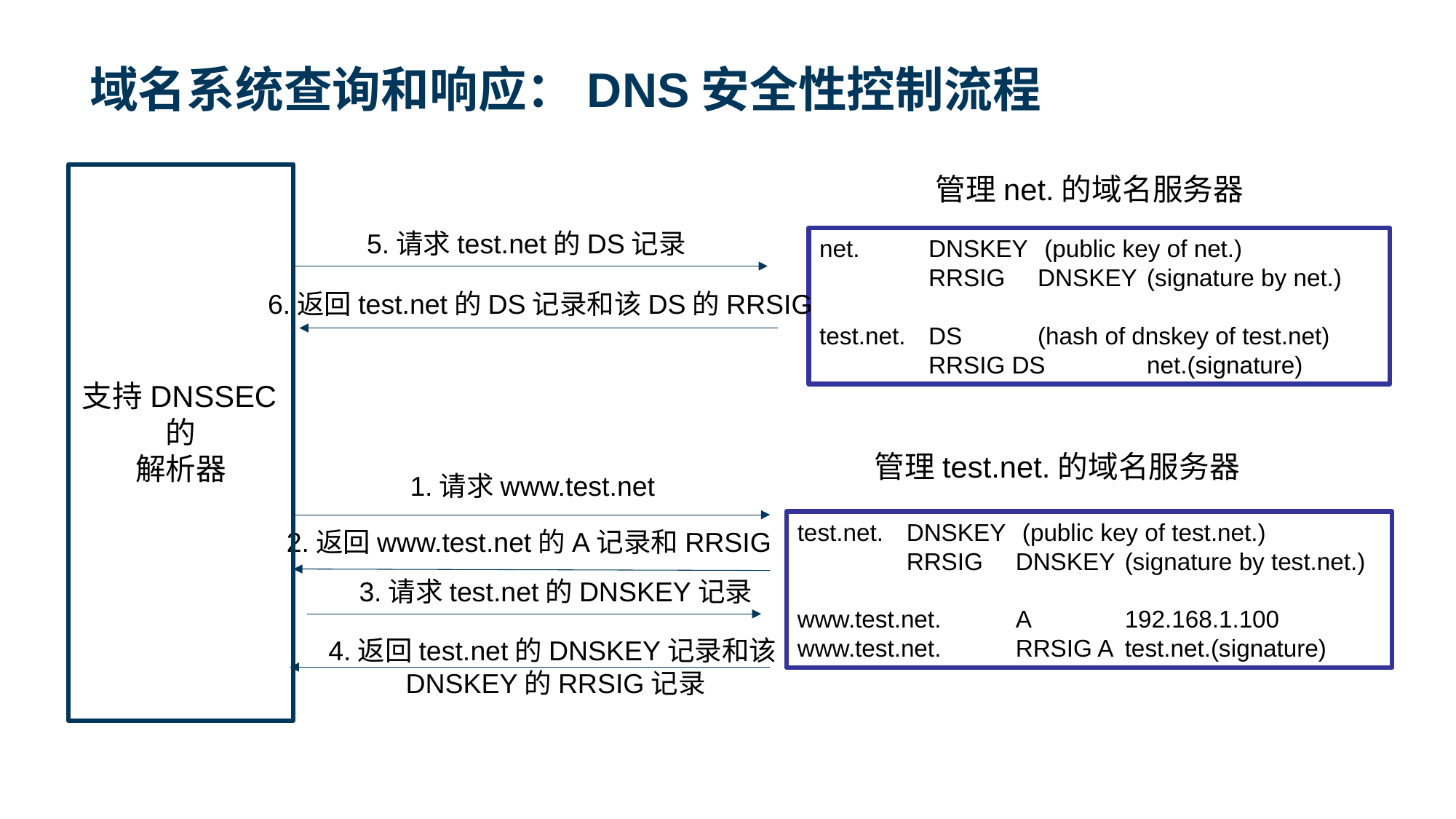

# 域名系统查询和响应：DNS安全性控制流程

支持DNSSEC的
解析器
管理net.的域名服务器
5.请求test.net的DS记录
net. 	DNSKEY	 (public key of net.)
	RRSIG	DNSKEY	(signature by net.)

test.net.	DS	(hash of dnskey of test.net)
	RRSIG DS	net.(signature)
6.返回test.net的DS记录和该DS的RRSIG
管理test.net.的域名服务器
1.请求www.test.net
test.net. 	DNSKEY	 (public key of test.net.)
	RRSIG	DNSKEY	(signature by test.net.)

www.test.net.	A	192.168.1.100
www.test.net.	RRSIG A	test.net.(signature)
2.返回www.test.net的A记录和RRSIG
3.请求test.net的DNSKEY记录
4.返回test.net的DNSKEY记录和该DNSKEY的RRSIG记录